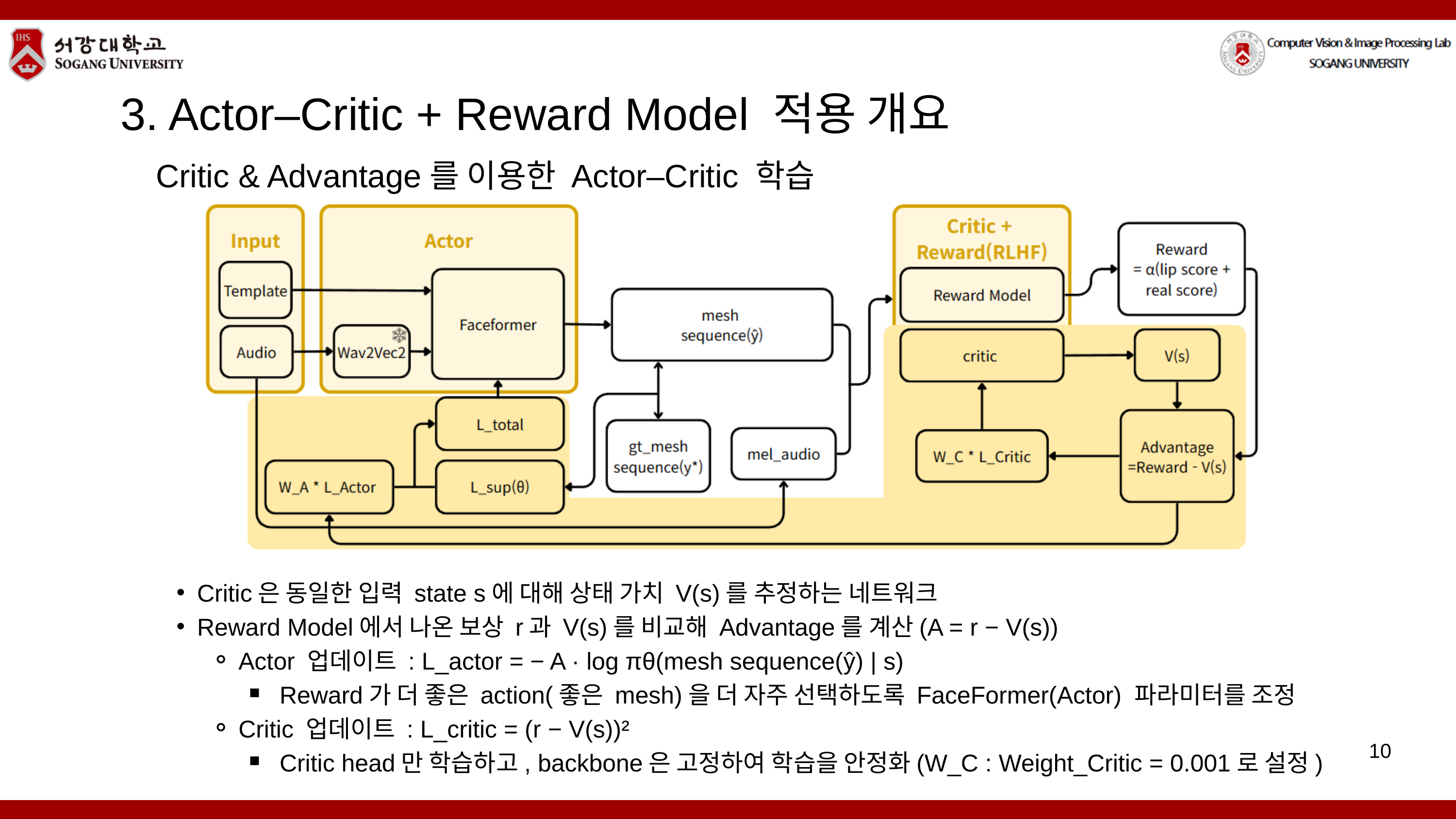

3. Actor–Critic + Reward Model 적용 개요
Critic & Advantage를 이용한 Actor–Critic 학습

Critic은 동일한 입력 state s에 대해 상태 가치 V(s)를 추정하는 네트워크
Reward Model에서 나온 보상 r과 V(s)를 비교해 Advantage를 계산(A = r − V(s))
Actor 업데이트 : L_actor = − A · log πθ(mesh sequence(ŷ) | s)
Reward가 더 좋은 action(좋은 mesh)을 더 자주 선택하도록 FaceFormer(Actor) 파라미터를 조정
Critic 업데이트 : L_critic = (r − V(s))²
Critic head만 학습하고, backbone은 고정하여 학습을 안정화(W_C : Weight_Critic = 0.001로 설정)
10